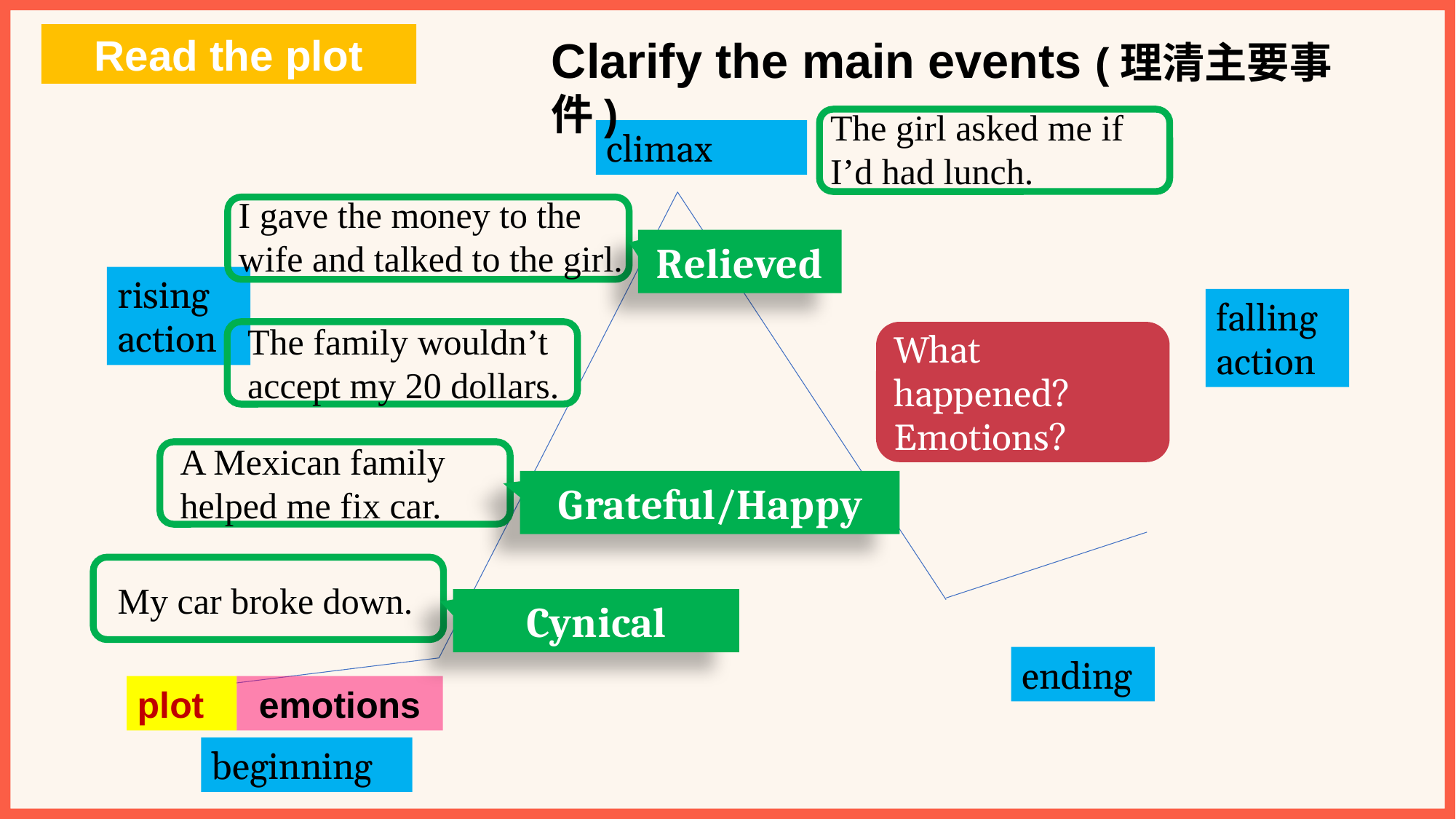

Read the plot
Clarify the main events (理清主要事件)
The girl asked me if I’d had lunch.

climax
rising action
falling action
ending
beginning
I gave the money to the wife and talked to the girl.

Relieved
The family wouldn’t accept my 20 dollars.

What happened?
Emotions?
A Mexican family helped me fix car.

Grateful/Happy

My car broke down.
Cynical
plot
emotions